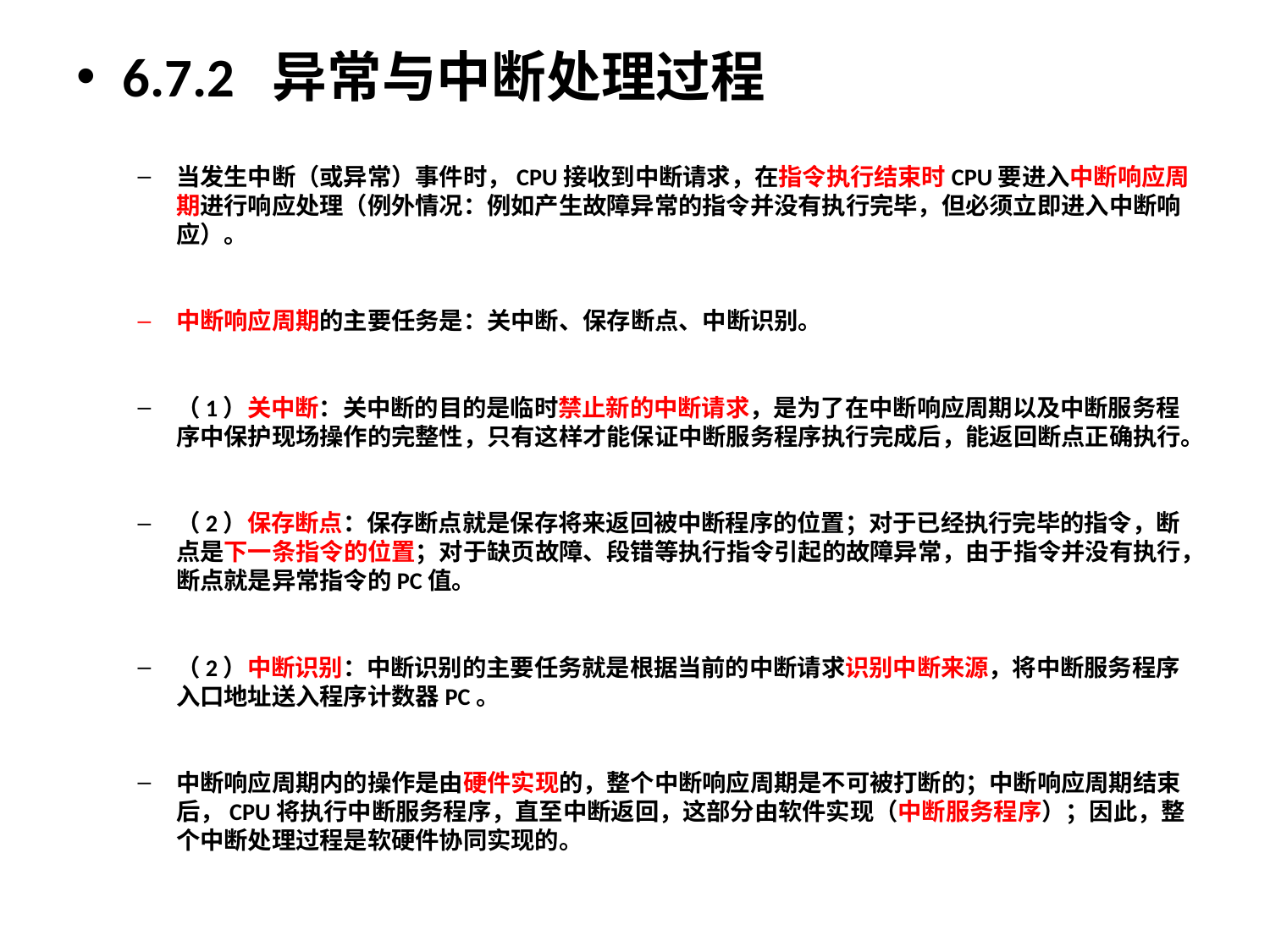

6.7.2  异常与中断处理过程

当发生中断（或异常）事件时，CPU接收到中断请求，在指令执行结束时CPU要进入中断响应周期进行响应处理（例外情况：例如产生故障异常的指令并没有执行完毕，但必须立即进入中断响应）。

中断响应周期的主要任务是：关中断、保存断点、中断识别。

（1）关中断：关中断的目的是临时禁止新的中断请求，是为了在中断响应周期以及中断服务程序中保护现场操作的完整性，只有这样才能保证中断服务程序执行完成后，能返回断点正确执行。

（2）保存断点：保存断点就是保存将来返回被中断程序的位置；对于已经执行完毕的指令，断点是下一条指令的位置；对于缺页故障、段错等执行指令引起的故障异常，由于指令并没有执行，断点就是异常指令的PC值。

（2）中断识别：中断识别的主要任务就是根据当前的中断请求识别中断来源，将中断服务程序入口地址送入程序计数器PC。

中断响应周期内的操作是由硬件实现的，整个中断响应周期是不可被打断的；中断响应周期结束后，CPU将执行中断服务程序，直至中断返回，这部分由软件实现（中断服务程序）；因此，整个中断处理过程是软硬件协同实现的。